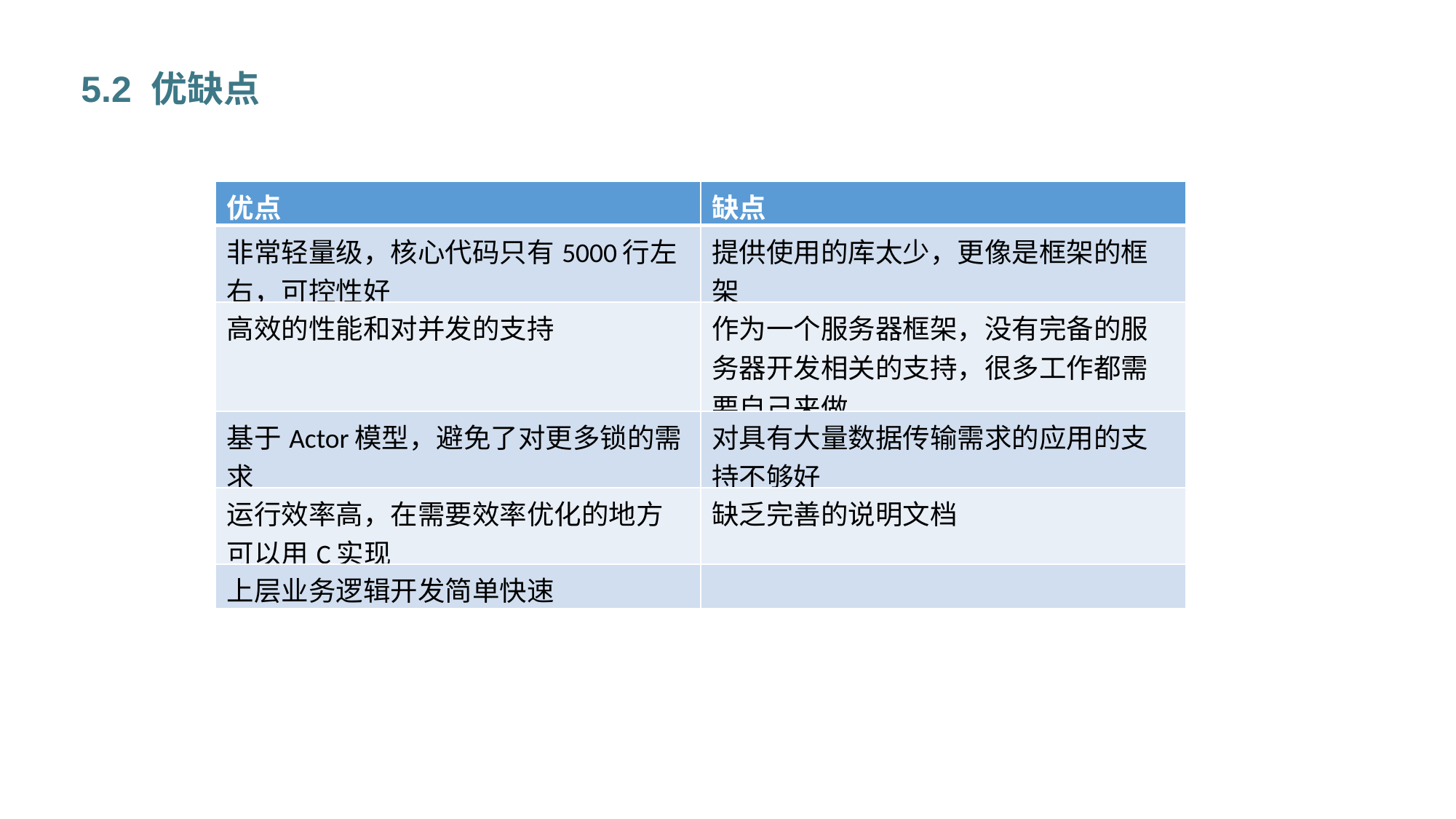

5.2 优缺点
| 优点 | 缺点 |
| --- | --- |
| 非常轻量级，核心代码只有5000行左右，可控性好 | 提供使用的库太少，更像是框架的框架 |
| 高效的性能和对并发的支持 | 作为一个服务器框架，没有完备的服务器开发相关的支持，很多工作都需要自己来做 |
| 基于Actor模型，避免了对更多锁的需求 | 对具有大量数据传输需求的应用的支持不够好 |
| 运行效率高，在需要效率优化的地方可以用C实现 | 缺乏完善的说明文档 |
| 上层业务逻辑开发简单快速 |  |
ADVICE